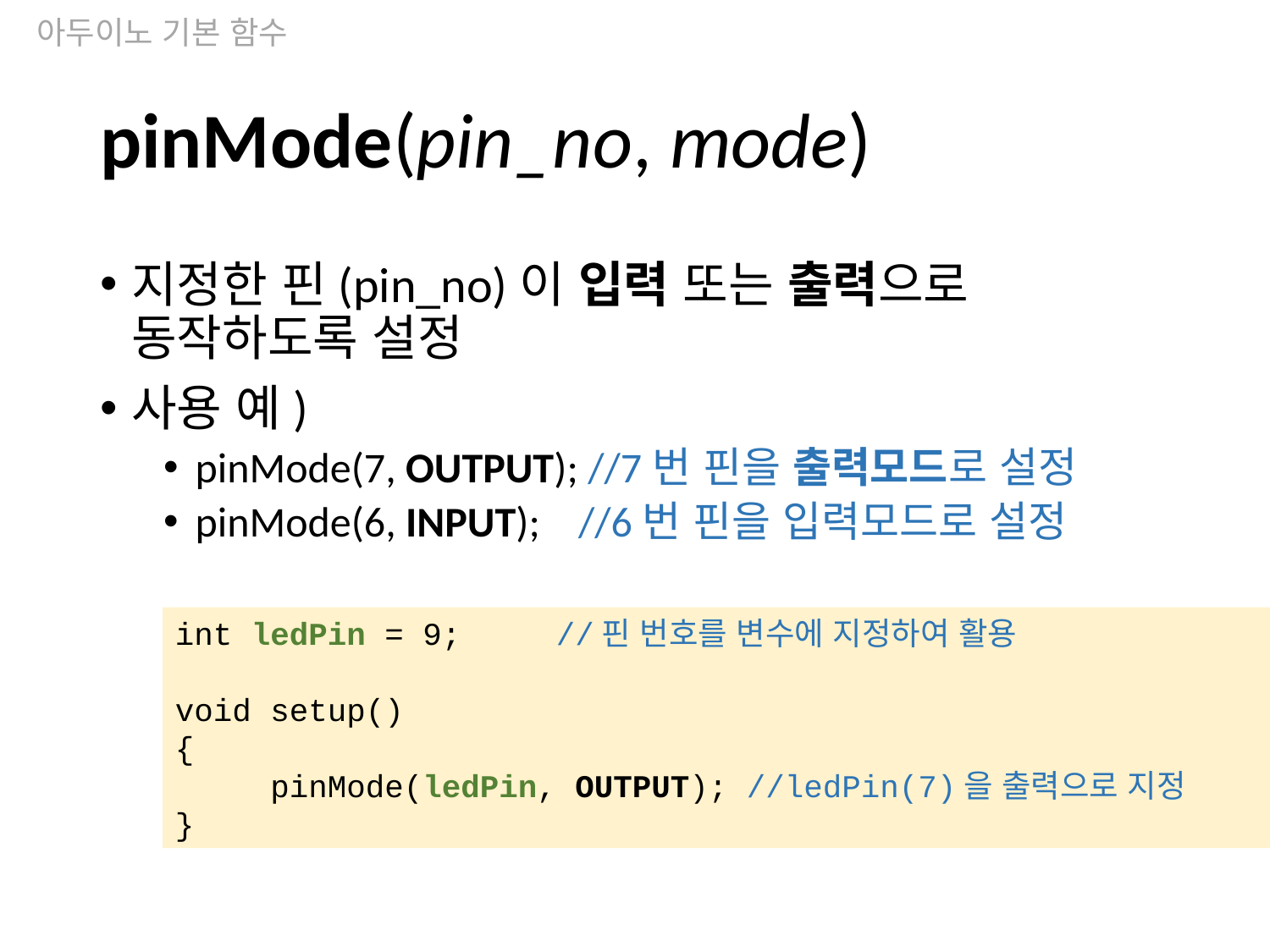

아두이노 기본 함수
# pinMode(pin_no, mode)
지정한 핀(pin_no)이 입력 또는 출력으로 동작하도록 설정
사용 예)
pinMode(7, OUTPUT); //7번 핀을 출력모드로 설정
pinMode(6, INPUT);    //6번 핀을 입력모드로 설정
int ledPin = 9;	//핀 번호를 변수에 지정하여 활용

void setup()
{
     pinMode(ledPin, OUTPUT); //ledPin(7)을 출력으로 지정
}